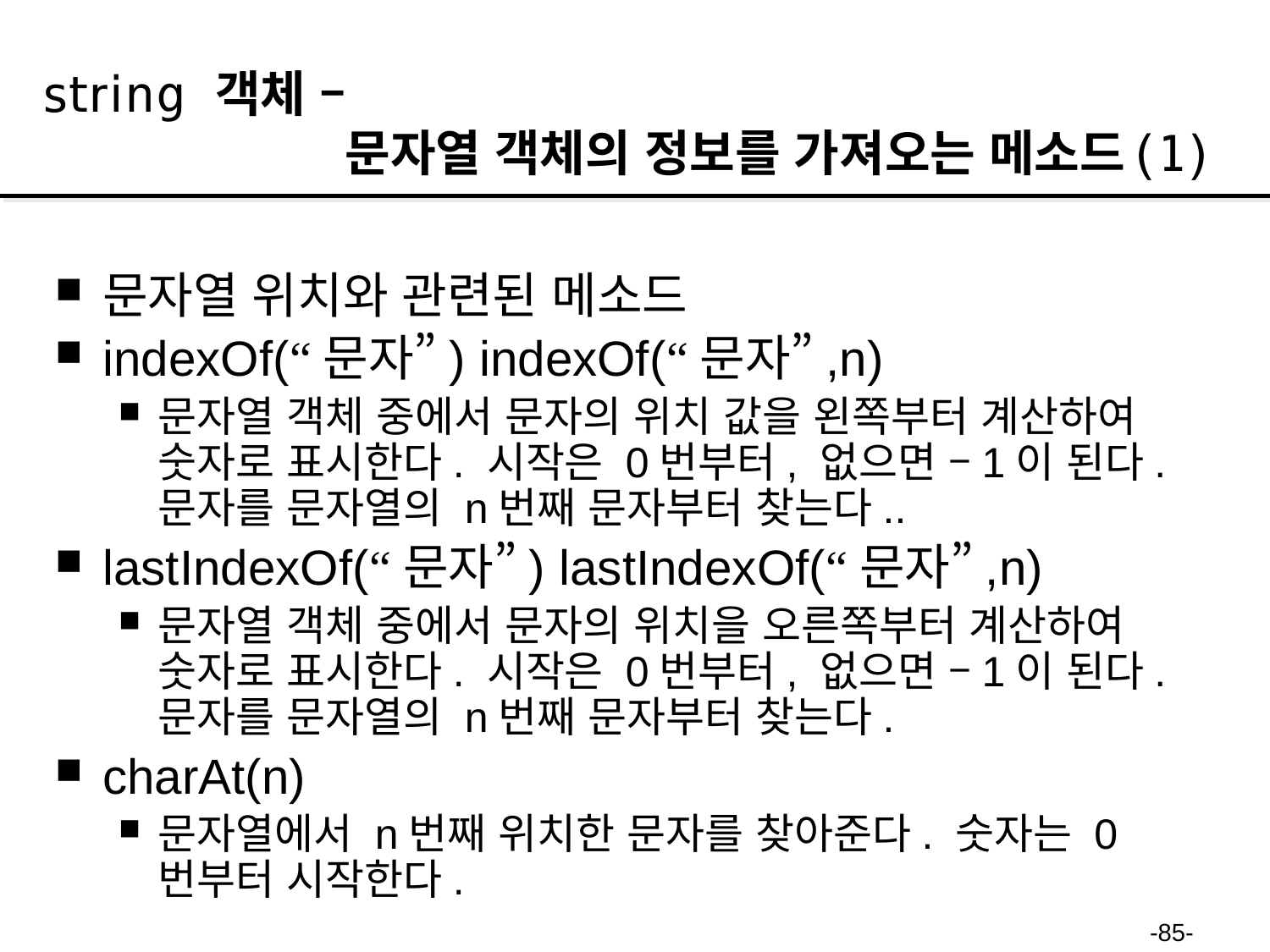

string 객체 –
                     문자열 객체의 정보를 가져오는 메소드(1)
문자열 위치와 관련된 메소드
indexOf(“문자”) indexOf(“문자”,n)
문자열 객체 중에서 문자의 위치 값을 왼쪽부터 계산하여 숫자로 표시한다. 시작은 0번부터, 없으면 –1이 된다.문자를 문자열의 n번째 문자부터 찾는다..
lastIndexOf(“문자”) lastIndexOf(“문자”,n)
문자열 객체 중에서 문자의 위치을 오른쪽부터 계산하여 숫자로 표시한다. 시작은 0번부터, 없으면 –1이 된다. 문자를 문자열의 n번째 문자부터 찾는다.
charAt(n)
문자열에서 n번째 위치한 문자를 찾아준다. 숫자는 0번부터 시작한다.
-85-